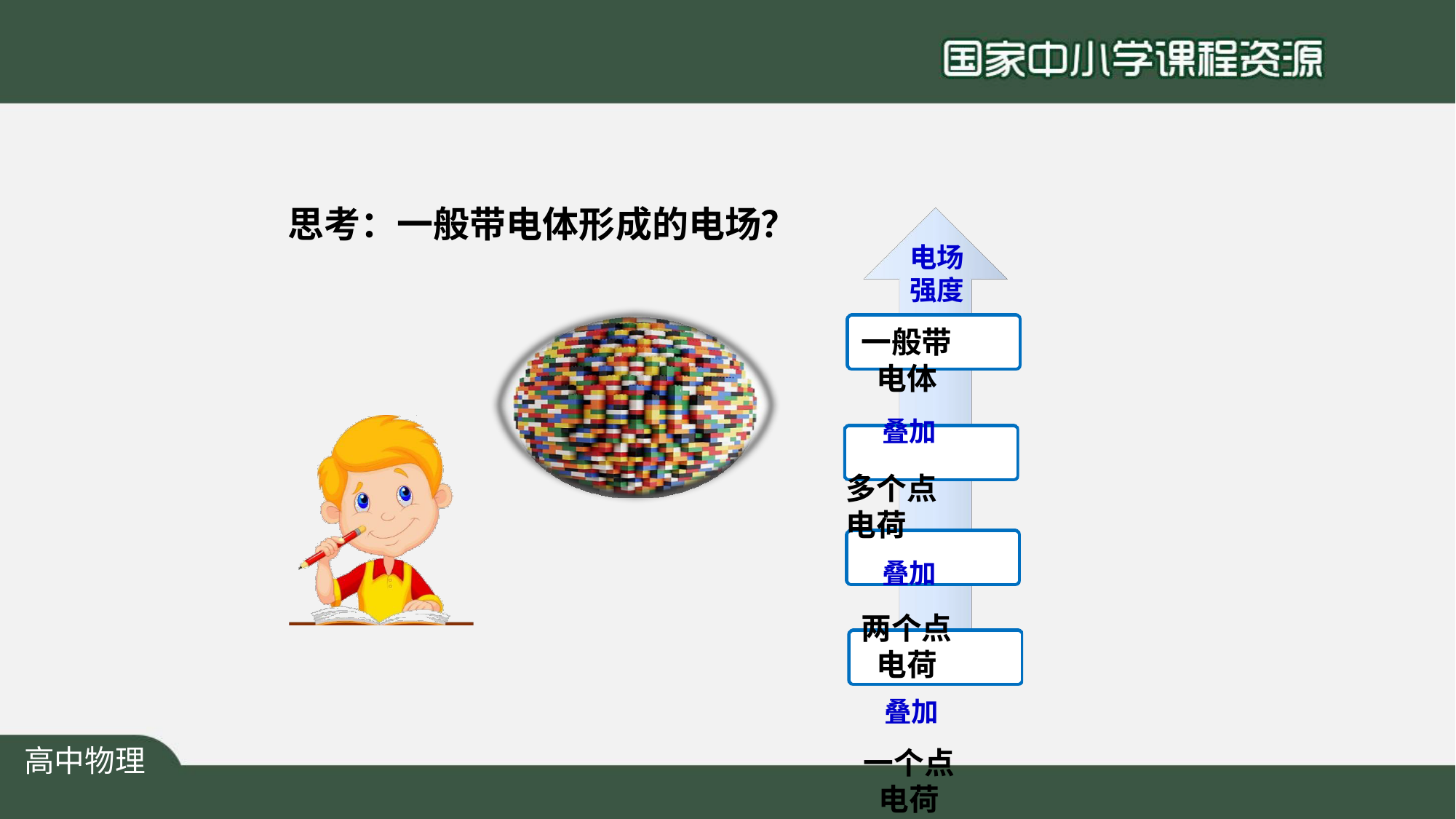

# 思考：一般带电体形成的电场？

电场 强度
一般带电体
叠加
多个点电荷
叠加
两个点电荷
叠加
一个点电荷

带电体

高中物理